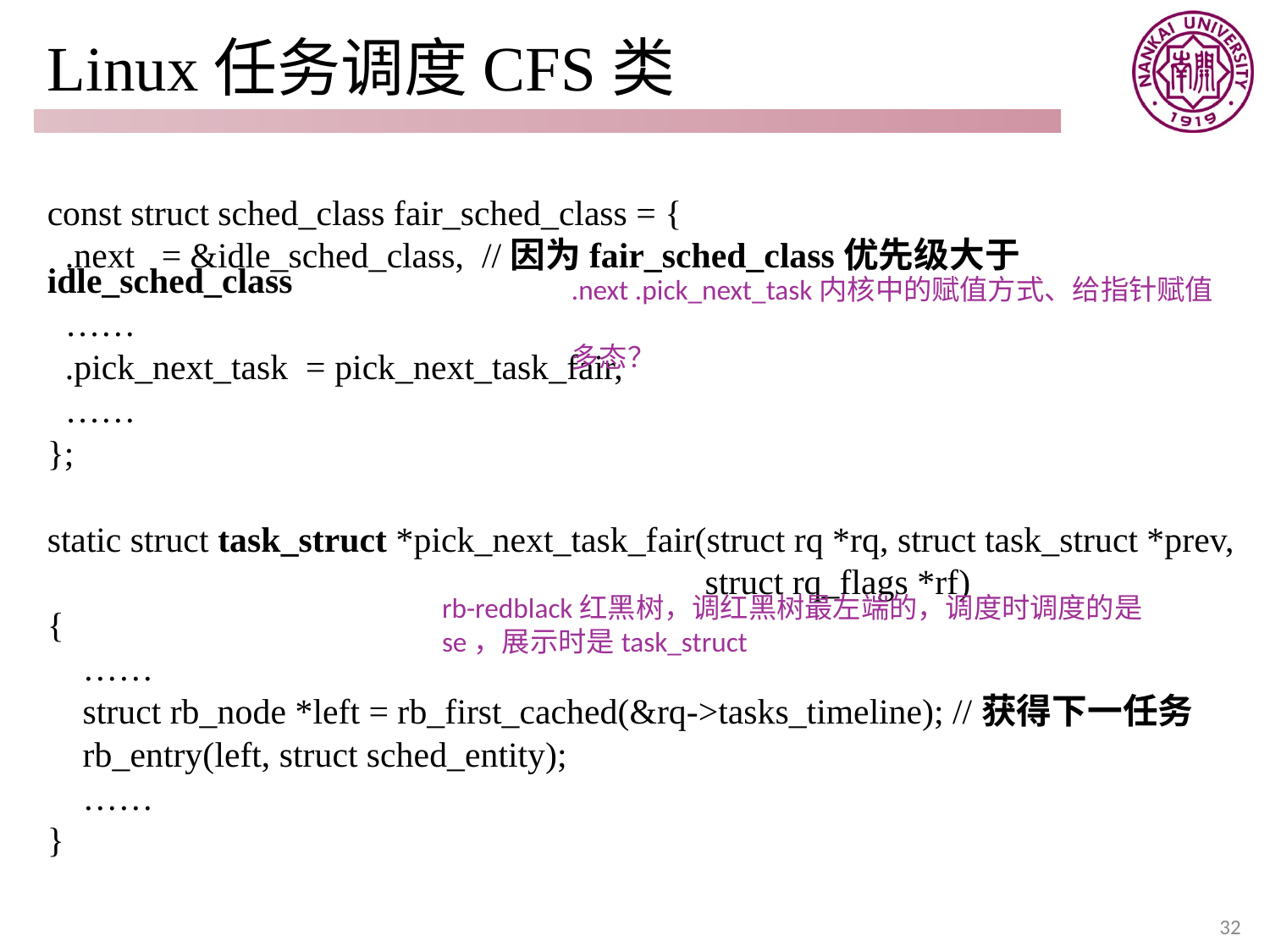

# Linux任务调度CFS类

const struct sched_class fair_sched_class = {
  .next   = &idle_sched_class,  //因为fair_sched_class优先级大于idle_sched_class
  ……
  .pick_next_task  = pick_next_task_fair,
  ……
};

static struct task_struct *pick_next_task_fair(struct rq *rq, struct task_struct *prev,
                                                                          struct rq_flags *rf)
{
    ……
    struct rb_node *left = rb_first_cached(&rq->tasks_timeline); //获得下一任务
    rb_entry(left, struct sched_entity);
    ……
}
.next .pick_next_task内核中的赋值方式、给指针赋值

多态？
rb-redblack红黑树，调红黑树最左端的，调度时调度的是se，展示时是task_struct
32